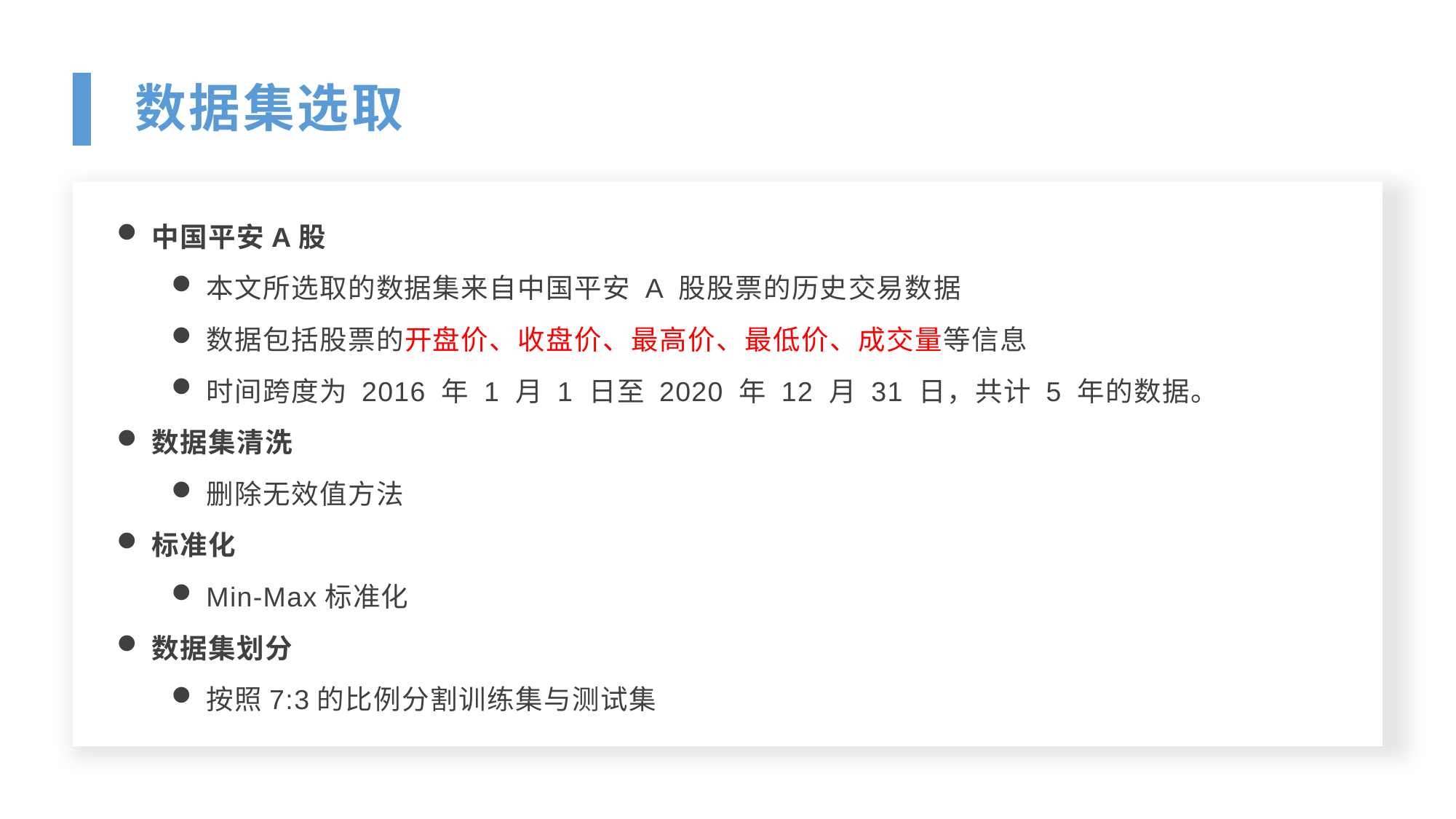

数据集选取

中国平安A股
本文所选取的数据集来自中国平安 A 股股票的历史交易数据
数据包括股票的开盘价、收盘价、最高价、最低价、成交量等信息
时间跨度为 2016 年 1 月 1 日至 2020 年 12 月 31 日，共计 5 年的数据。
数据集清洗
删除无效值方法
标准化
Min-Max标准化
数据集划分
按照7:3的比例分割训练集与测试集
10